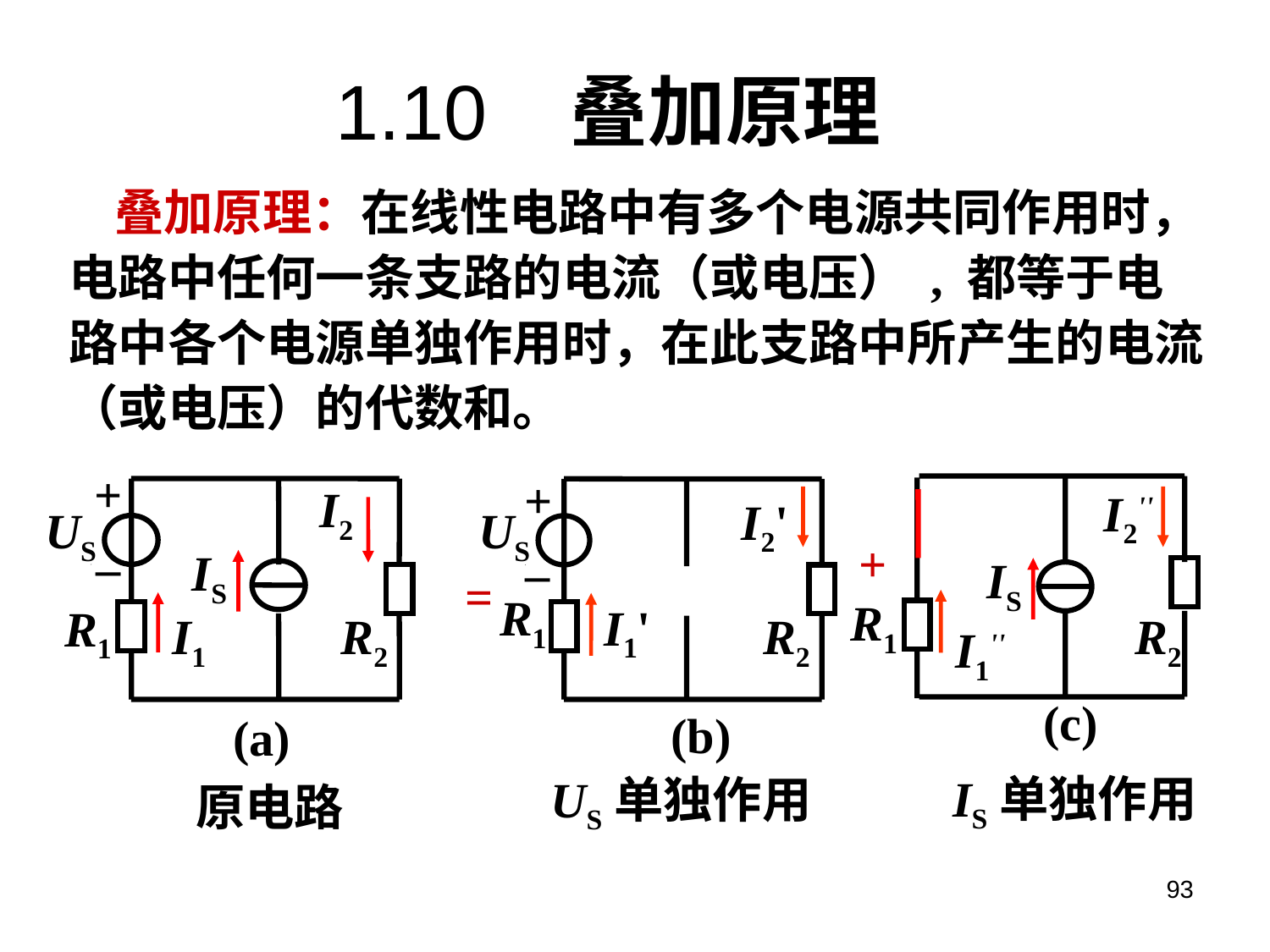

# 1.10   叠加原理
   叠加原理：在线性电路中有多个电源共同作用时，电路中任何一条支路的电流（或电压） , 都等于电路中各个电源单独作用时，在此支路中所产生的电流（或电压）的代数和。
+
–
I2

US

IS

R1

I1
R2

(a)
原电路
+
–

I2'
US

=

R1

I1'

R2

(b)

US单独作用

I2''

+
IS

R1

R2

I1''

(c)

IS单独作用
93